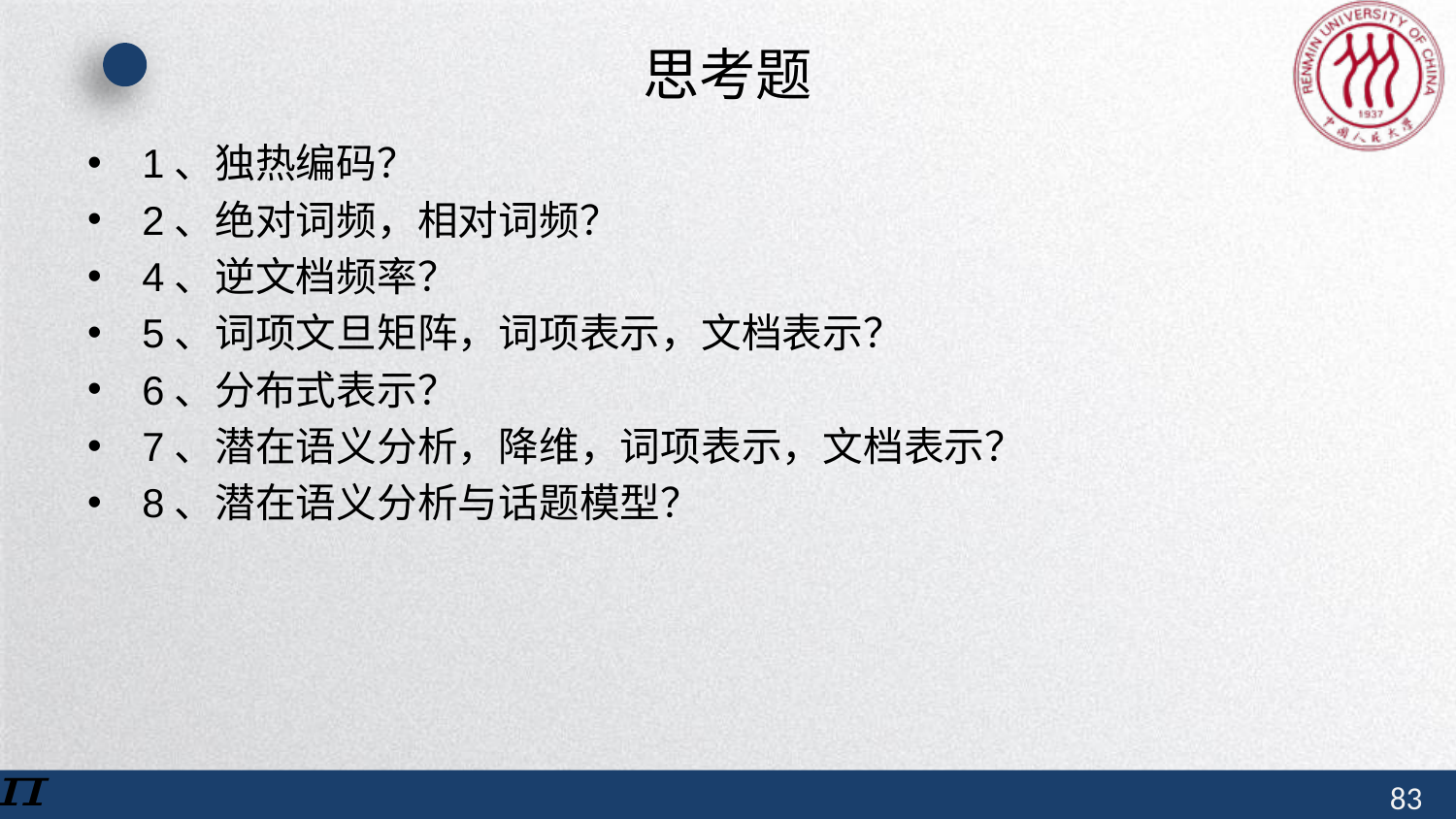

# 思考题
1、独热编码？
2、绝对词频，相对词频？
4、逆文档频率？
5、词项文旦矩阵，词项表示，文档表示？
6、分布式表示？
7、潜在语义分析，降维，词项表示，文档表示？
8、潜在语义分析与话题模型？